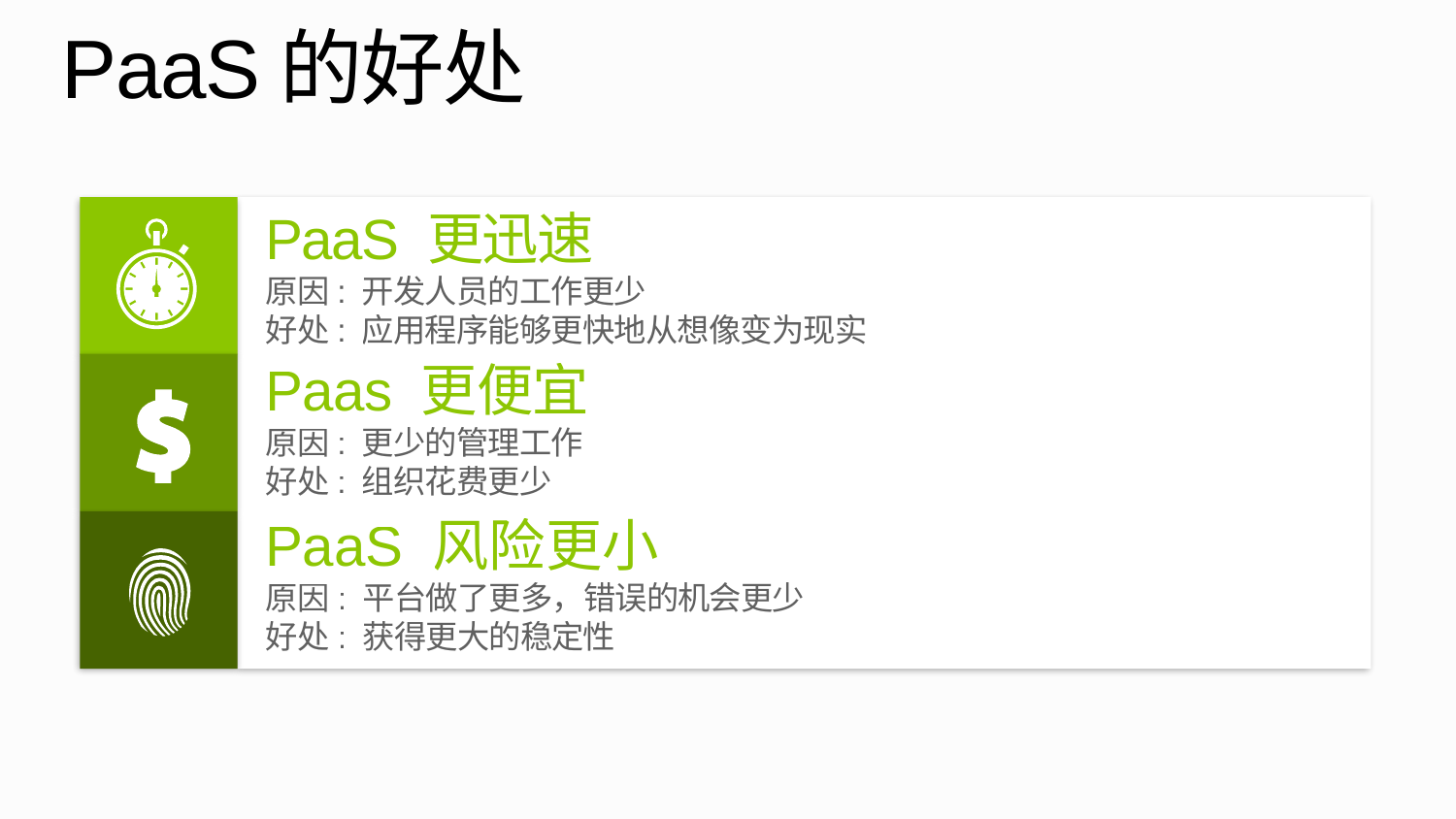

# PaaS的好处

PaaS 更迅速
原因: 开发人员的工作更少
好处: 应用程序能够更快地从想像变为现实

Paas 更便宜
原因: 更少的管理工作
好处: 组织花费更少

PaaS 风险更小
原因: 平台做了更多，错误的机会更少
好处: 获得更大的稳定性